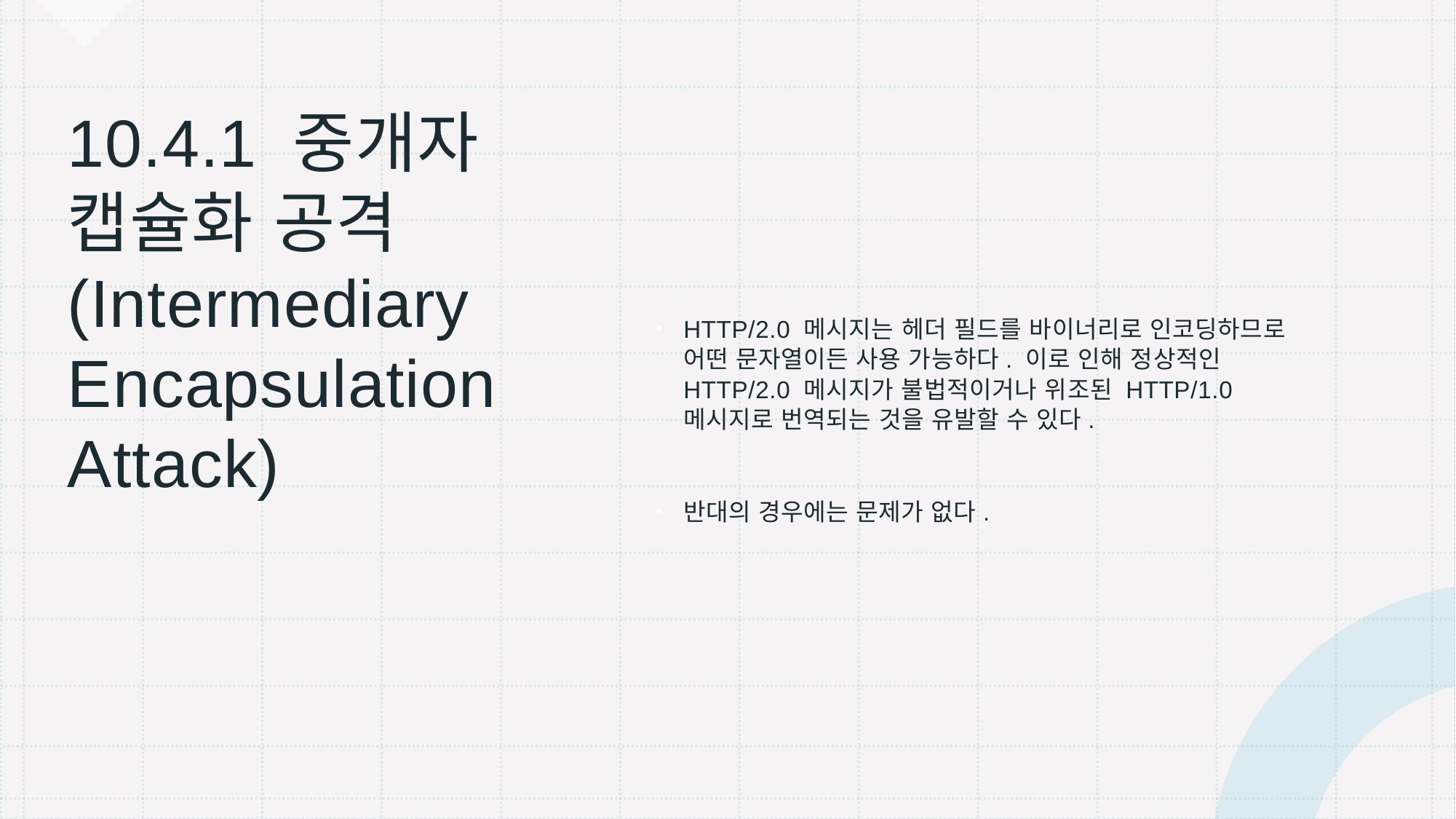

HTTP/2.0 메시지는 헤더 필드를 바이너리로 인코딩하므로 어떤 문자열이든 사용 가능하다. 이로 인해 정상적인 HTTP/2.0 메시지가 불법적이거나 위조된 HTTP/1.0 메시지로 번역되는 것을 유발할 수 있다.

반대의 경우에는 문제가 없다.
# 10.4.1 중개자 캡슐화 공격(Intermediary Encapsulation Attack)